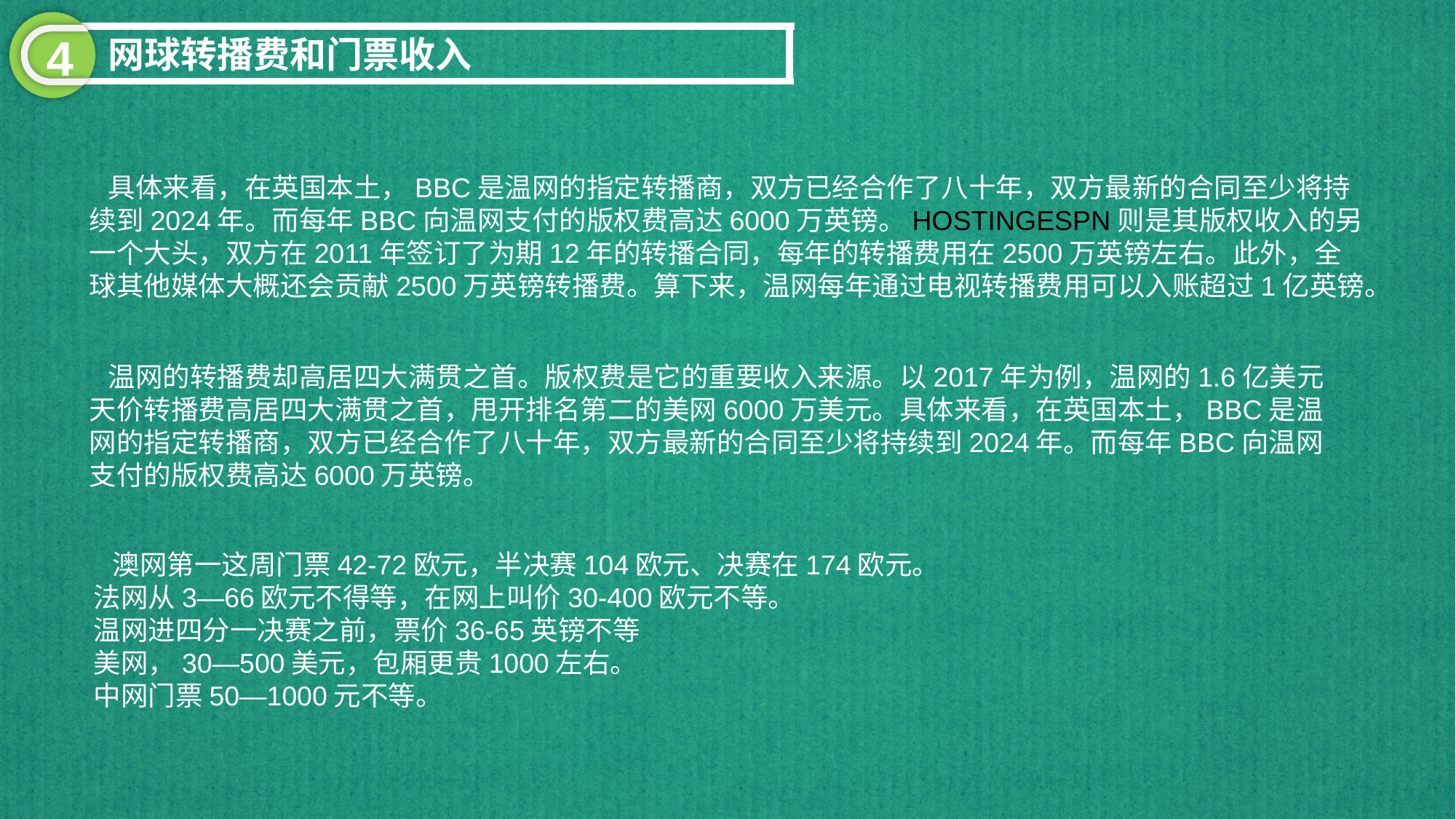

4
网球转播费和门票收入
  具体来看，在英国本土，BBC是温网的指定转播商，双方已经合作了八十年，双方最新的合同至少将持续到2024年。而每年BBC向温网支付的版权费高达6000万英镑。HOSTINGESPN则是其版权收入的另一个大头，双方在2011年签订了为期12年的转播合同，每年的转播费用在2500万英镑左右。此外，全球其他媒体大概还会贡献2500万英镑转播费。算下来，温网每年通过电视转播费用可以入账超过1亿英镑。
  温网的转播费却高居四大满贯之首。版权费是它的重要收入来源。以2017年为例，温网的1.6亿美元天价转播费高居四大满贯之首，甩开排名第二的美网6000万美元。具体来看，在英国本土，BBC是温网的指定转播商，双方已经合作了八十年，双方最新的合同至少将持续到2024年。而每年BBC向温网支付的版权费高达6000万英镑。
  澳网第一这周门票42-72欧元，半决赛104欧元、决赛在174欧元。
法网从3—66欧元不得等，在网上叫价30-400欧元不等。
温网进四分一决赛之前，票价36-65英镑不等
美网，30—500美元，包厢更贵1000左右。
中网门票50—1000元不等。